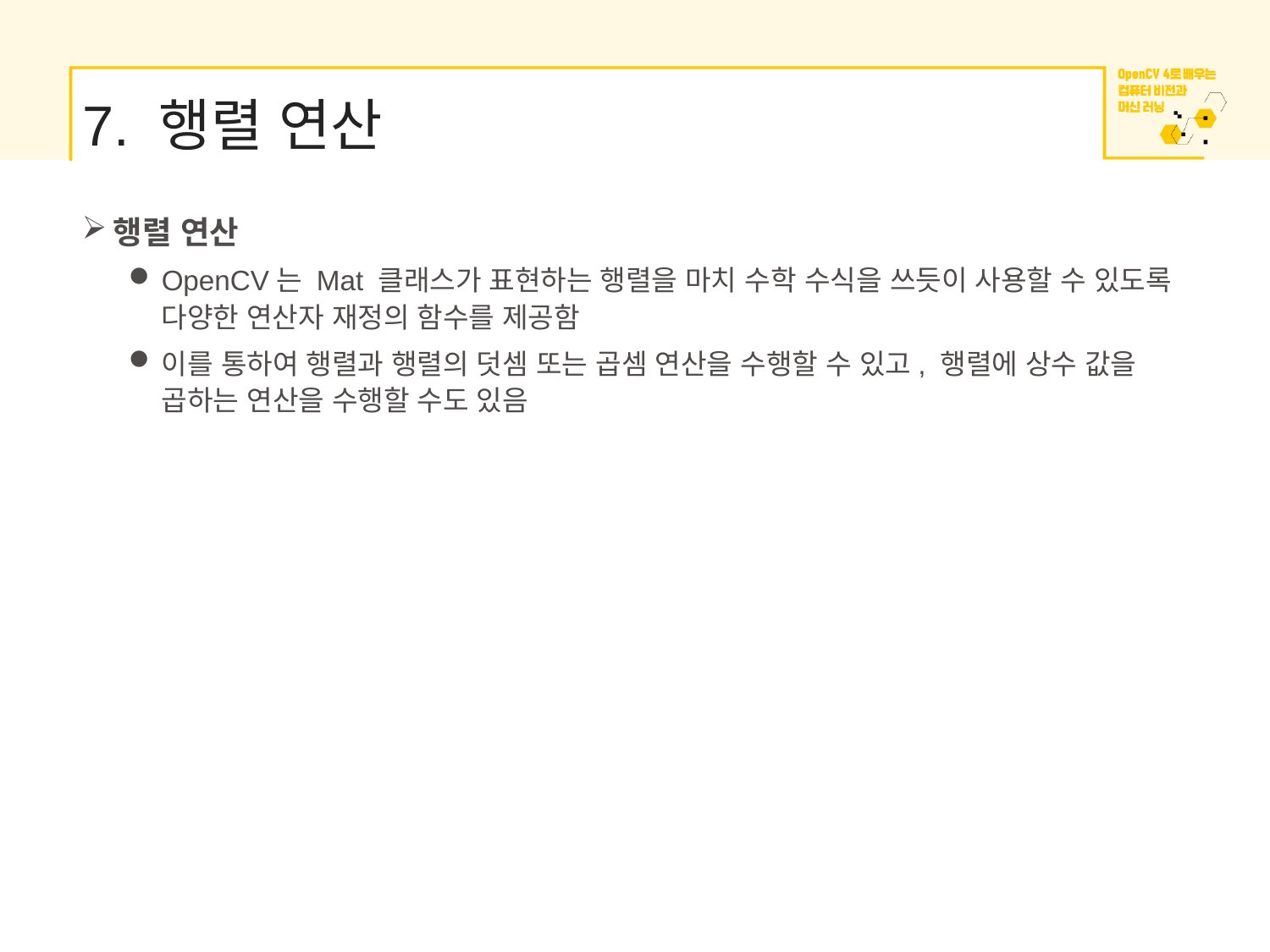

# 7. 행렬 연산
행렬 연산
OpenCV는 Mat 클래스가 표현하는 행렬을 마치 수학 수식을 쓰듯이 사용할 수 있도록 다양한 연산자 재정의 함수를 제공함
이를 통하여 행렬과 행렬의 덧셈 또는 곱셈 연산을 수행할 수 있고, 행렬에 상수 값을 곱하는 연산을 수행할 수도 있음